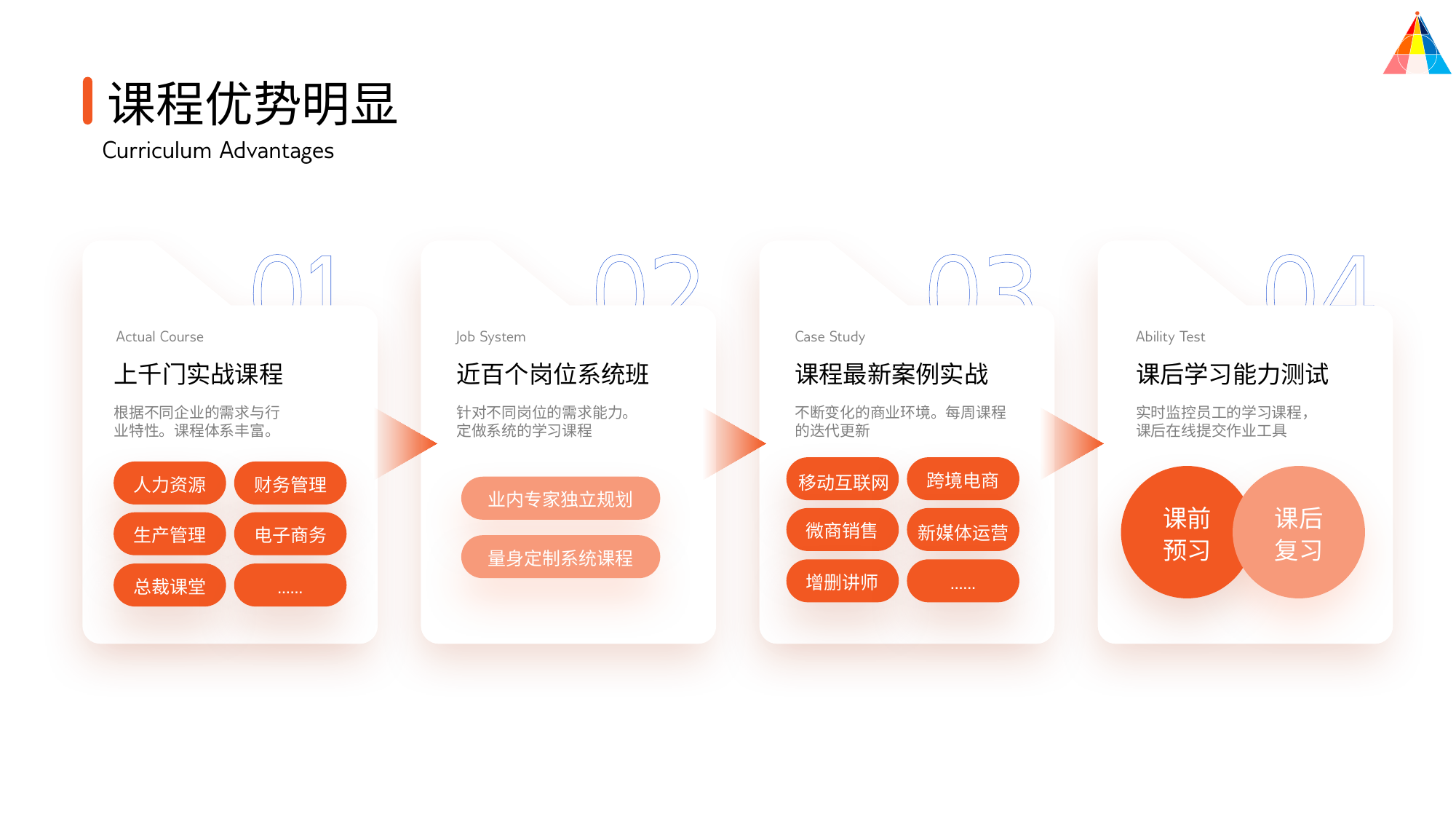

课程优势明显

Curriculum Advantages
01
02
03
04

Actual Course
Job System
Case Study
Ability Test

上千门实战课程
近百个岗位系统班
课程最新案例实战
课后学习能力测试
根据不同企业的需求与行业特性。课程体系丰富。
针对不同岗位的需求能力。定做系统的学习课程
不断变化的商业环境。每周课程的迭代更新
实时监控员工的学习课程，课后在线提交作业工具

跨境电商
移动互联网
人力资源
财务管理

业内专家独立规划
课前预习
课后复习

微商销售
新媒体运营
生产管理
电子商务

量身定制系统课程

增删讲师
……
总裁课堂
……